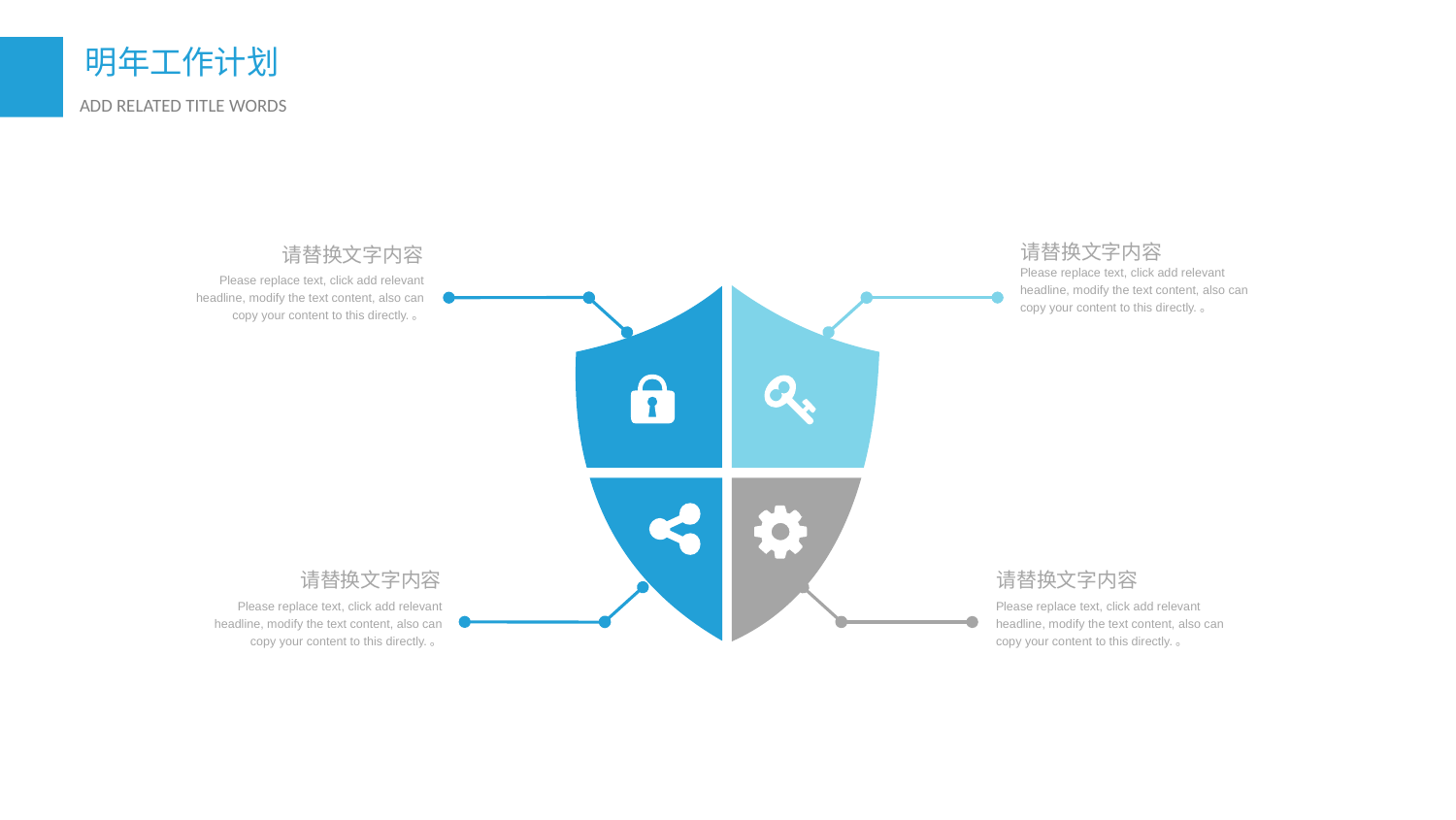

请替换文字内容
Please replace text, click add relevant headline, modify the text content, also can copy your content to this directly.。
请替换文字内容
Please replace text, click add relevant headline, modify the text content, also can copy your content to this directly.。

请替换文字内容
Please replace text, click add relevant headline, modify the text content, also can copy your content to this directly.。
请替换文字内容
Please replace text, click add relevant headline, modify the text content, also can copy your content to this directly.。
PPT模板下载：www.1ppt.com/moban/     行业PPT模板：www.1ppt.com/hangye/
节日PPT模板：www.1ppt.com/jieri/           PPT素材下载：www.1ppt.com/sucai/
PPT背景图片：www.1ppt.com/beijing/      PPT图表下载：www.1ppt.com/tubiao/
优秀PPT下载：www.1ppt.com/xiazai/        PPT教程： www.1ppt.com/powerpoint/
Word教程： www.1ppt.com/word/              Excel教程：www.1ppt.com/excel/
资料下载：www.1ppt.com/ziliao/                PPT课件下载：www.1ppt.com/kejian/
范文下载：www.1ppt.com/fanwen/             试卷下载：www.1ppt.com/shiti/
教案下载：www.1ppt.com/jiaoan/
字体下载：www.1ppt.com/ziti/